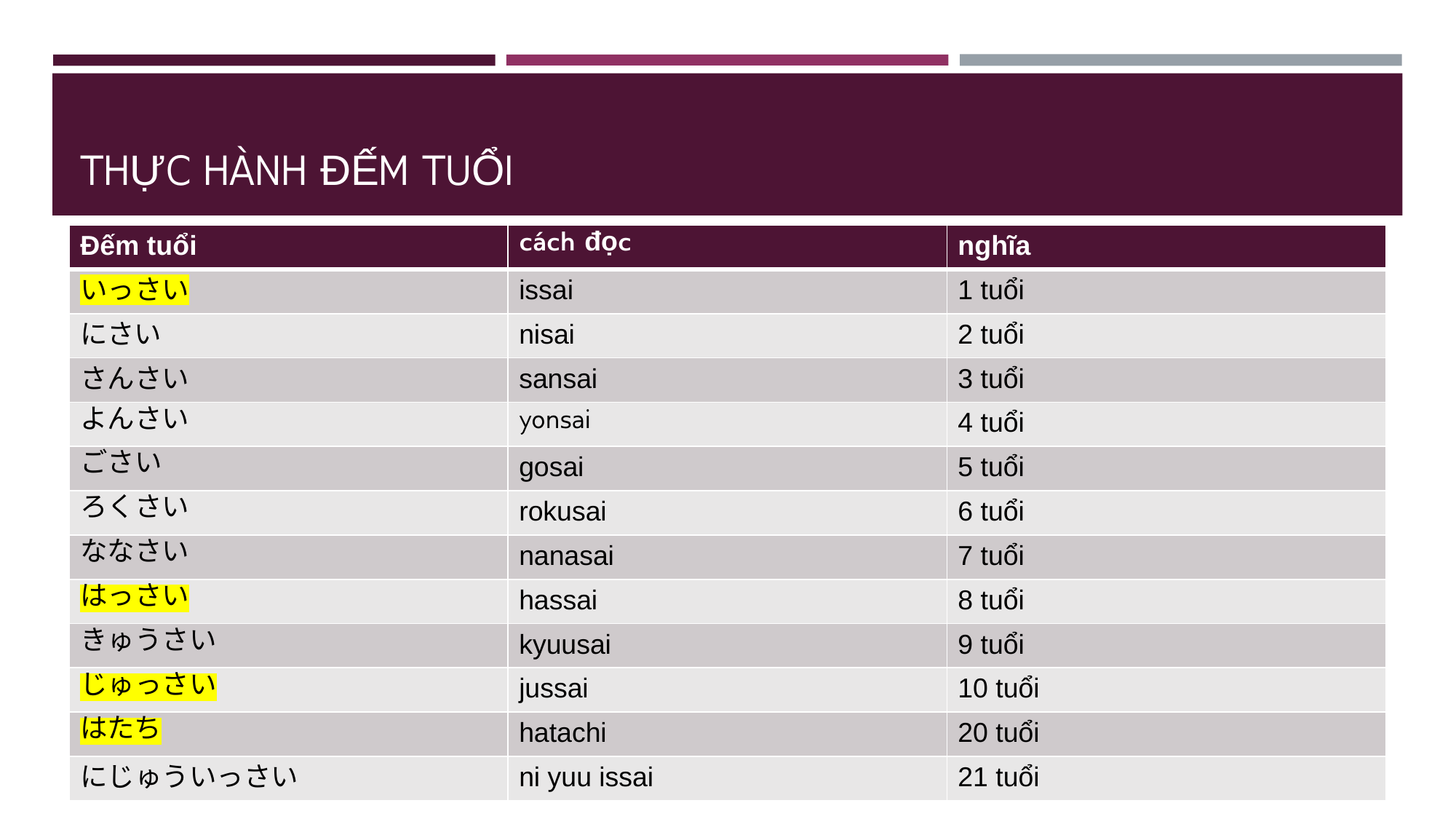

# THỰC HÀNH ĐẾM TUỔI
| Đếm tuổi | cách đọc | nghĩa |
| --- | --- | --- |
| いっさい | issai | 1 tuổi |
| にさい | nisai | 2 tuổi |
| さんさい | sansai | 3 tuổi |
| よんさい | yonsai | 4 tuổi |
| ごさい | gosai | 5 tuổi |
| ろくさい | rokusai | 6 tuổi |
| ななさい | nanasai | 7 tuổi |
| はっさい | hassai | 8 tuổi |
| きゅうさい | kyuusai | 9 tuổi |
| じゅっさい | jussai | 10 tuổi |
| はたち | hatachi | 20 tuổi |
| にじゅういっさい | ni yuu issai | 21 tuổi |